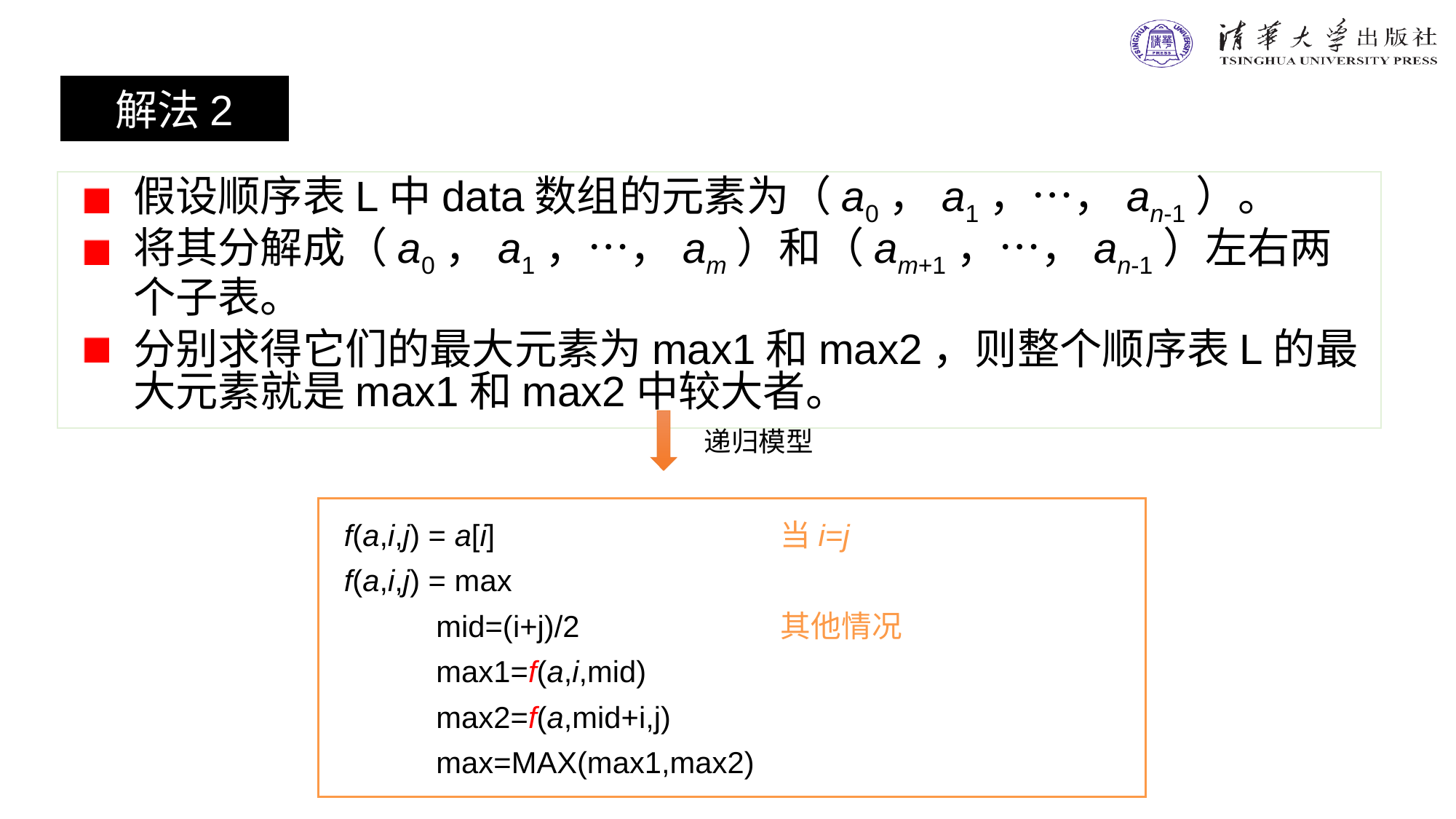

解法2
假设顺序表L中data数组的元素为（a0，a1，…，an-1）。
将其分解成（a0，a1，…，am）和（am+1，…，an-1）左右两个子表。
分别求得它们的最大元素为max1和max2，则整个顺序表L的最大元素就是max1和max2中较大者。

递归模型
f(a,i,j) = a[i]			当i=j
f(a,i,j) = max
           mid=(i+j)/2		其他情况
           max1=f(a,i,mid)
           max2=f(a,mid+i,j)
           max=MAX(max1,max2)